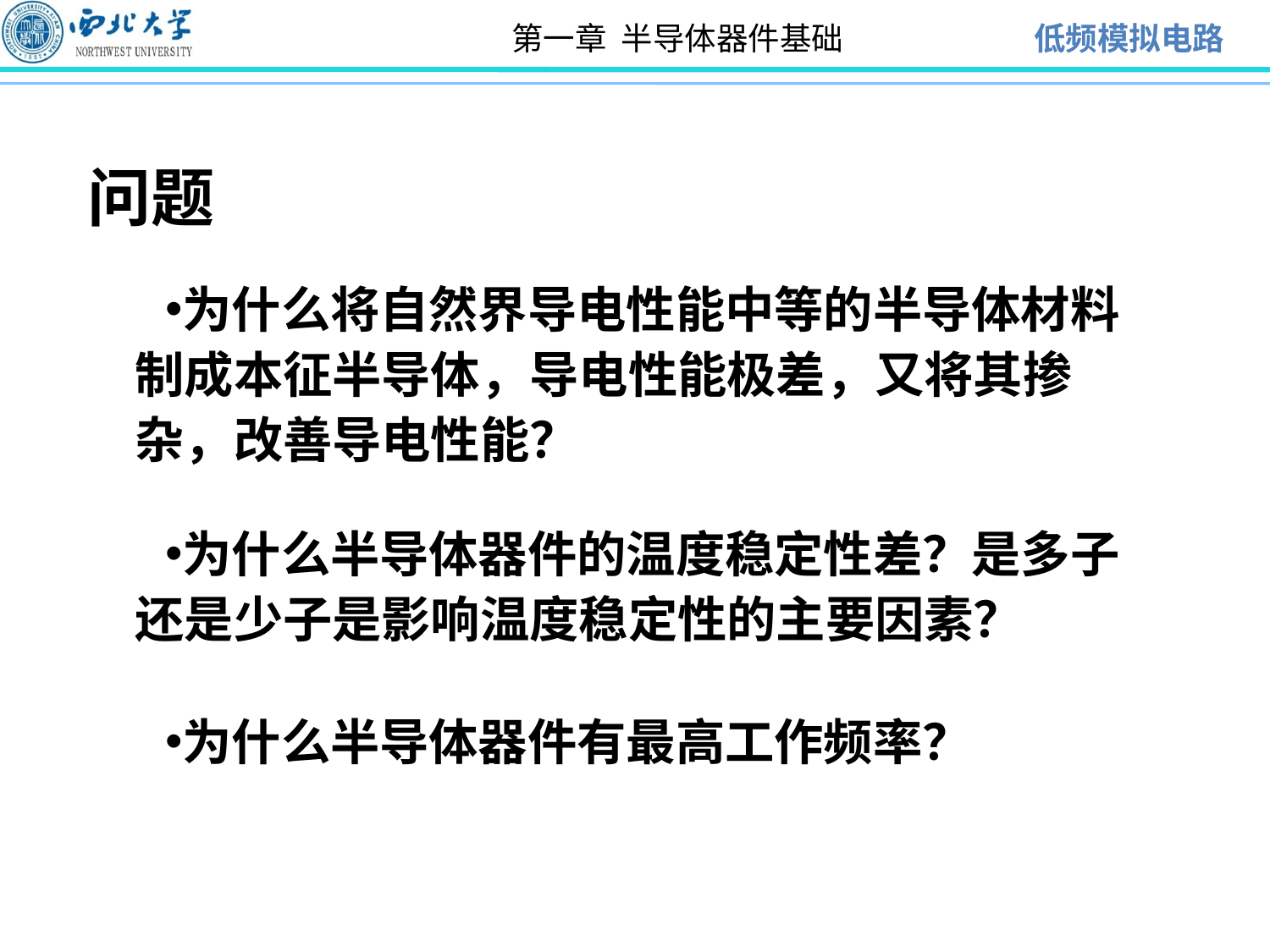

# 问题
为什么将自然界导电性能中等的半导体材料制成本征半导体，导电性能极差，又将其掺杂，改善导电性能？
为什么半导体器件的温度稳定性差？是多子还是少子是影响温度稳定性的主要因素？
为什么半导体器件有最高工作频率？
38